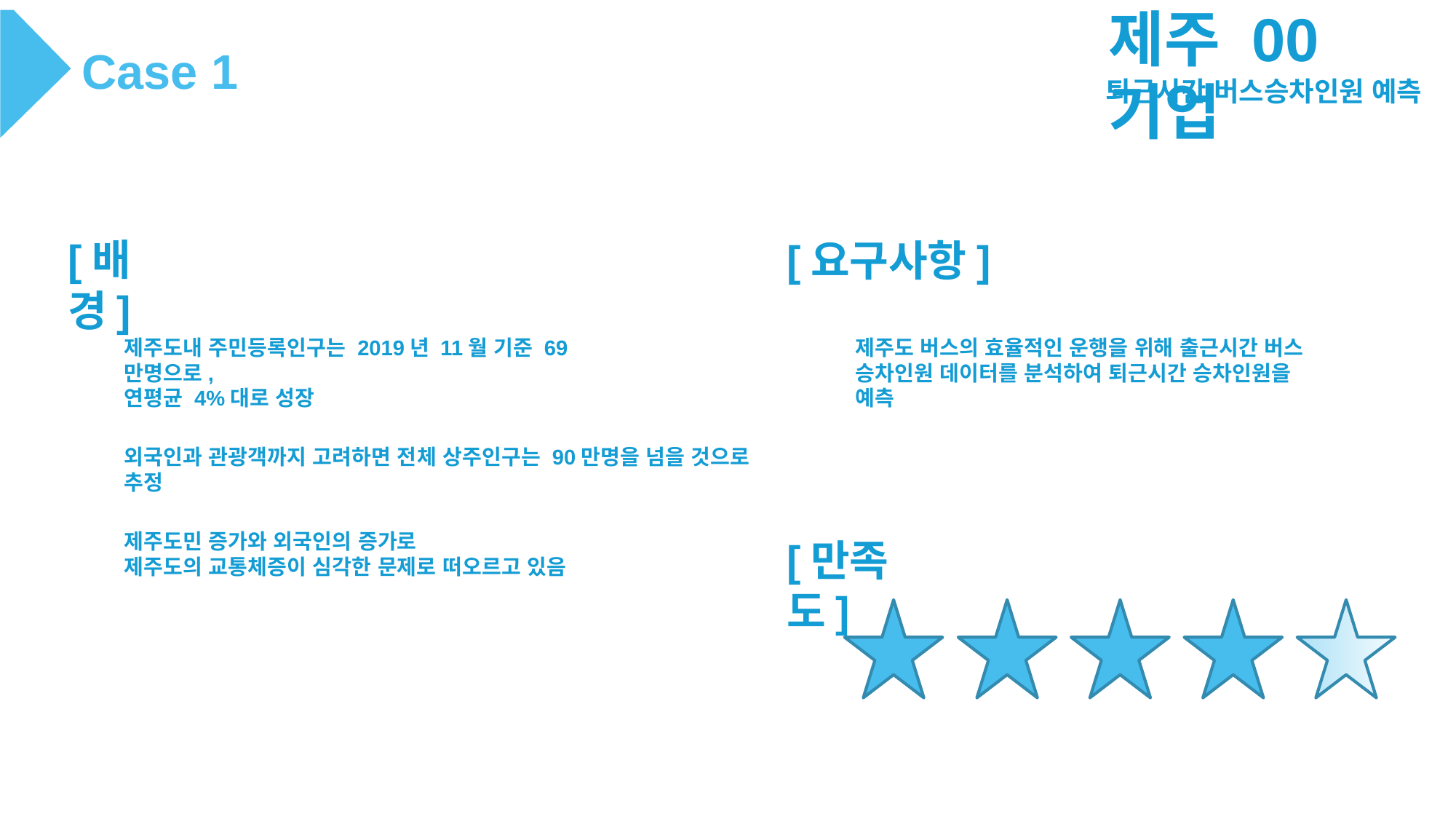

제주 00기업

Case 1
퇴근시간 버스승차인원 예측
[배경]
[요구사항]
제주도내 주민등록인구는 2019년 11월 기준 69만명으로,
연평균 4%대로 성장
제주도 버스의 효율적인 운행을 위해 출근시간 버스 승차인원 데이터를 분석하여 퇴근시간 승차인원을 예측
외국인과 관광객까지 고려하면 전체 상주인구는 90만명을 넘을 것으로 추정
제주도민 증가와 외국인의 증가로
제주도의 교통체증이 심각한 문제로 떠오르고 있음
[만족도]